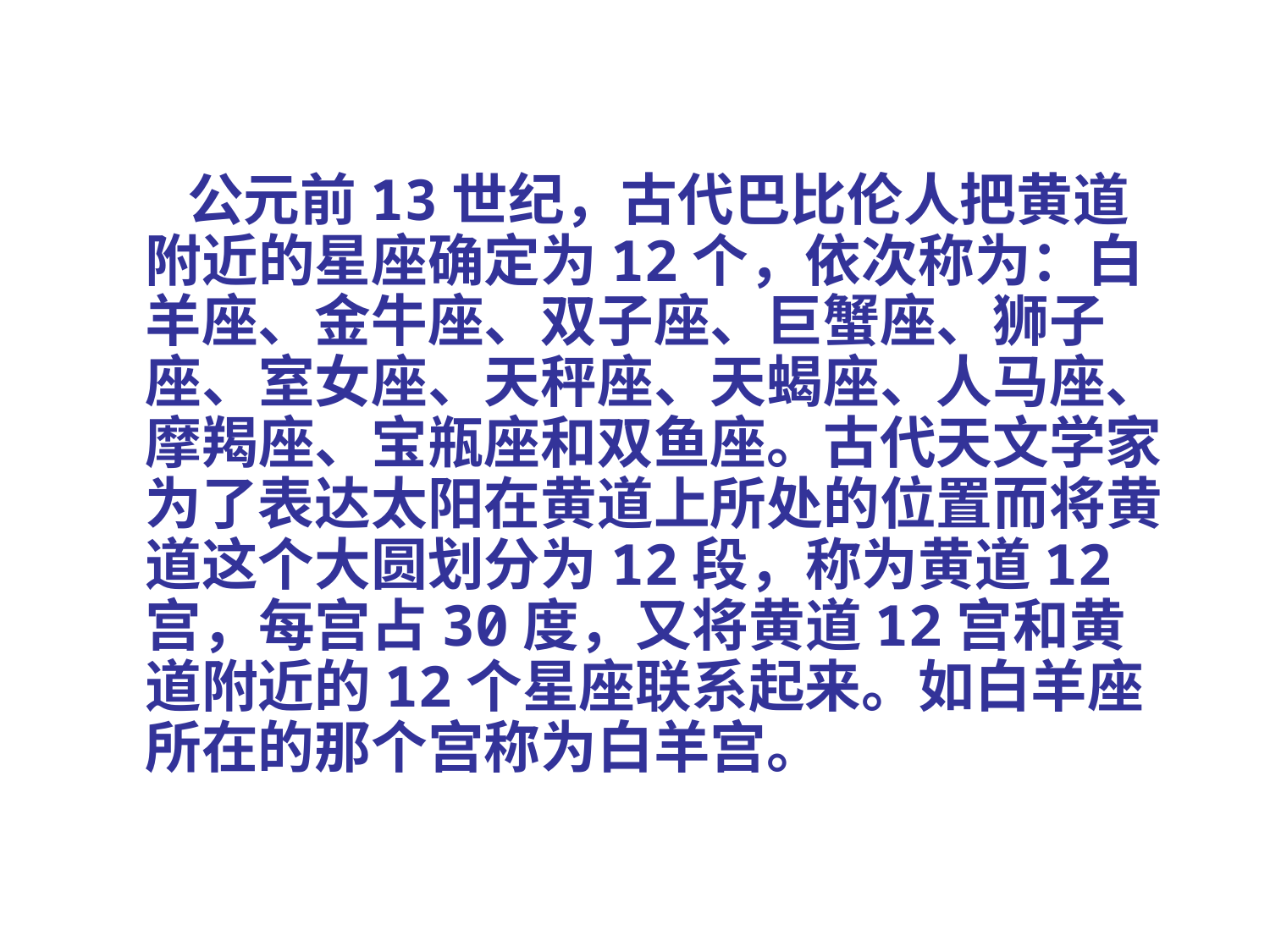

公元前13世纪，古代巴比伦人把黄道附近的星座确定为12个，依次称为：白羊座、金牛座、双子座、巨蟹座、狮子座、室女座、天秤座、天蝎座、人马座、摩羯座、宝瓶座和双鱼座。古代天文学家为了表达太阳在黄道上所处的位置而将黄道这个大圆划分为12段，称为黄道12宫，每宫占30度，又将黄道12宫和黄道附近的12个星座联系起来。如白羊座所在的那个宫称为白羊宫。